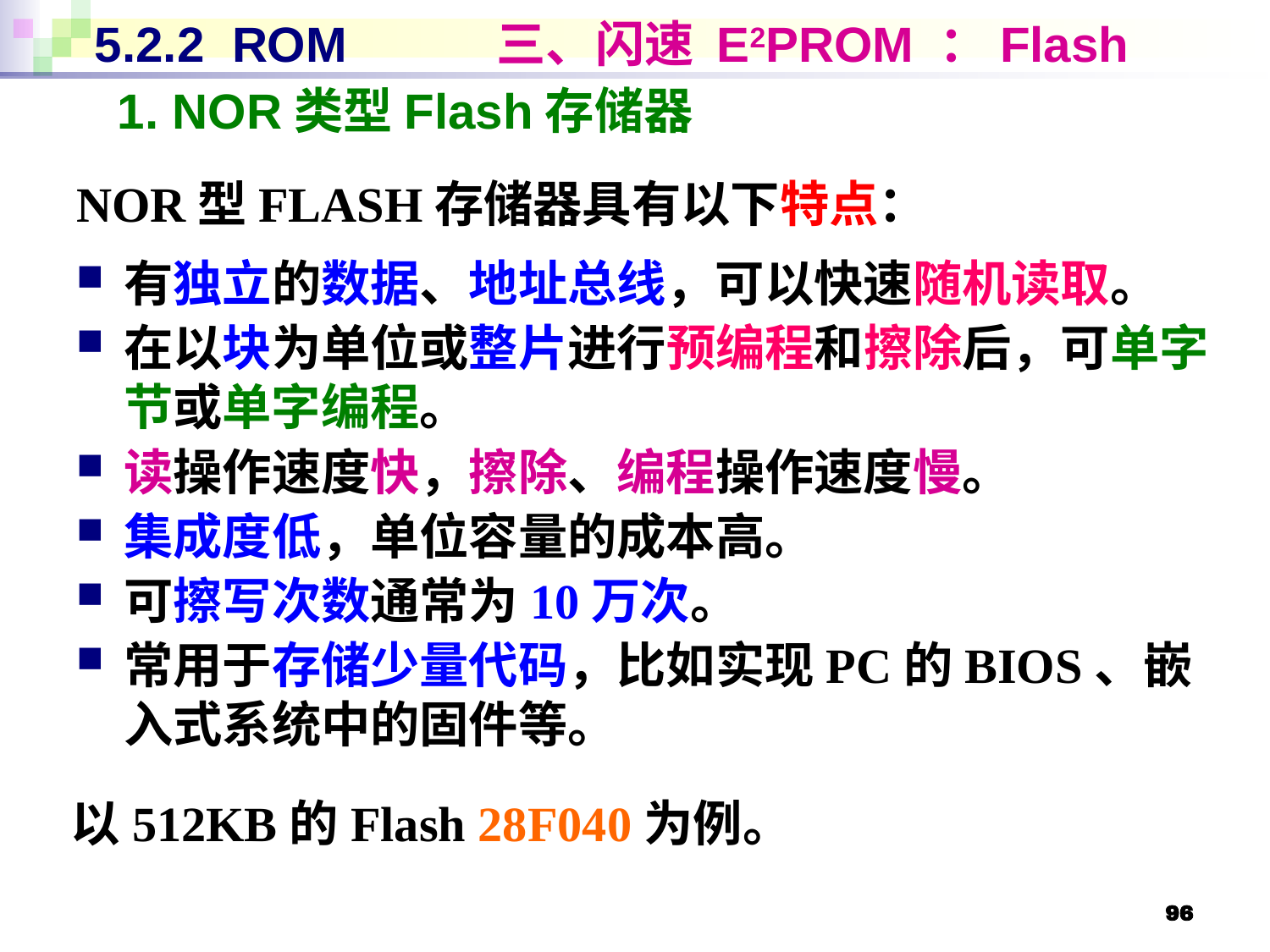

# 5.2.2  ROM          三、闪速 E2PROM ：Flash
1. NOR类型Flash存储器
NOR型FLASH存储器具有以下特点：
有独立的数据、地址总线，可以快速随机读取。
在以块为单位或整片进行预编程和擦除后，可单字节或单字编程。
读操作速度快，擦除、编程操作速度慢。
集成度低，单位容量的成本高。
可擦写次数通常为10万次。
常用于存储少量代码，比如实现PC的BIOS、嵌入式系统中的固件等。
以512KB的Flash 28F040为例。
96